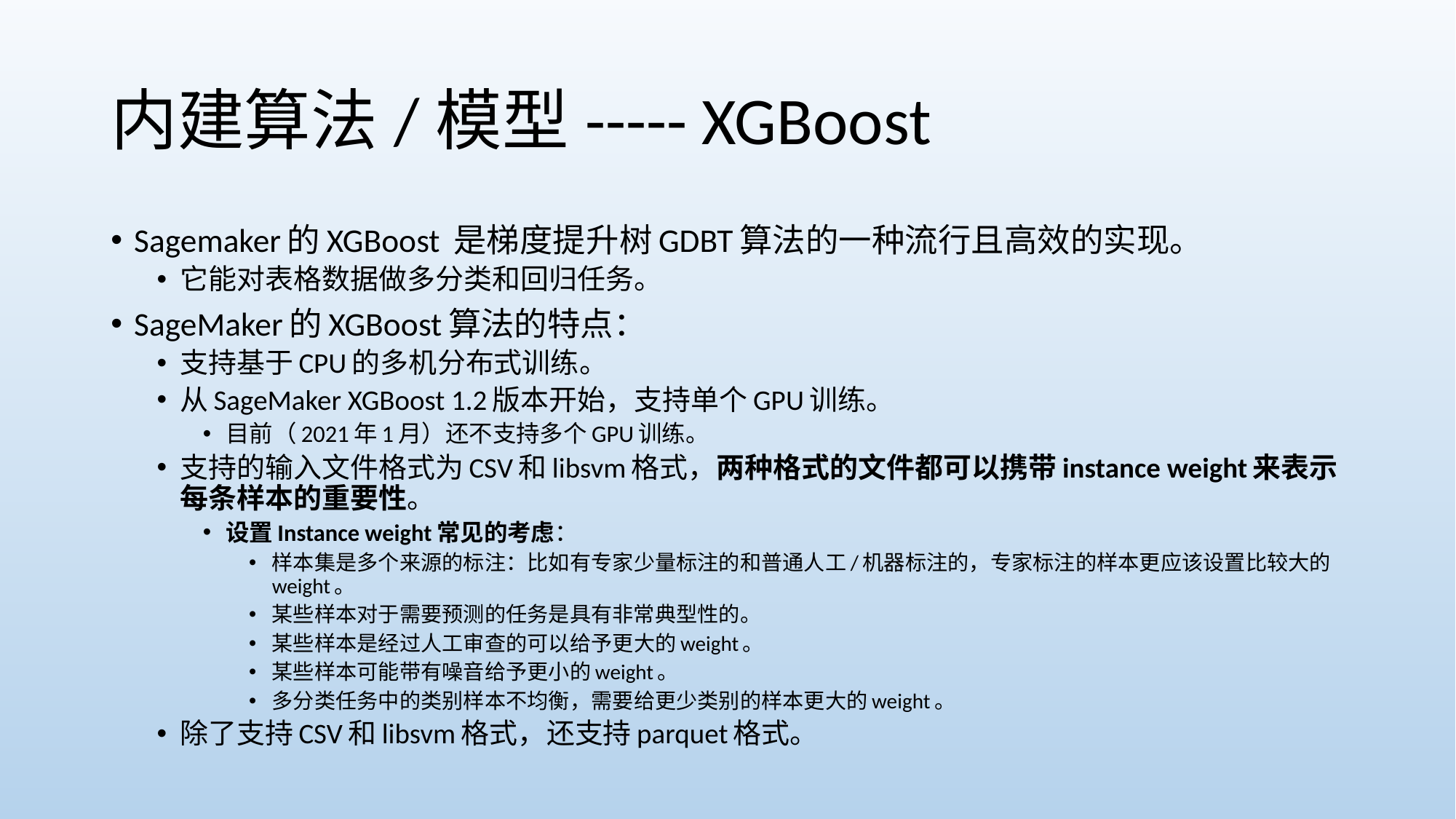

# 内建算法/模型----- XGBoost
Sagemaker的XGBoost 是梯度提升树GDBT算法的一种流行且高效的实现。
它能对表格数据做多分类和回归任务。
SageMaker的XGBoost算法的特点：
支持基于CPU的多机分布式训练。
从SageMaker XGBoost 1.2版本开始，支持单个GPU训练。
目前（2021年1月）还不支持多个GPU训练。
支持的输入文件格式为CSV和libsvm格式，两种格式的文件都可以携带instance weight来表示每条样本的重要性。
设置Instance weight常见的考虑：
样本集是多个来源的标注：比如有专家少量标注的和普通人工/机器标注的，专家标注的样本更应该设置比较大的weight。
某些样本对于需要预测的任务是具有非常典型性的。
某些样本是经过人工审查的可以给予更大的weight。
某些样本可能带有噪音给予更小的weight。
多分类任务中的类别样本不均衡，需要给更少类别的样本更大的weight。
除了支持CSV和libsvm格式，还支持parquet格式。